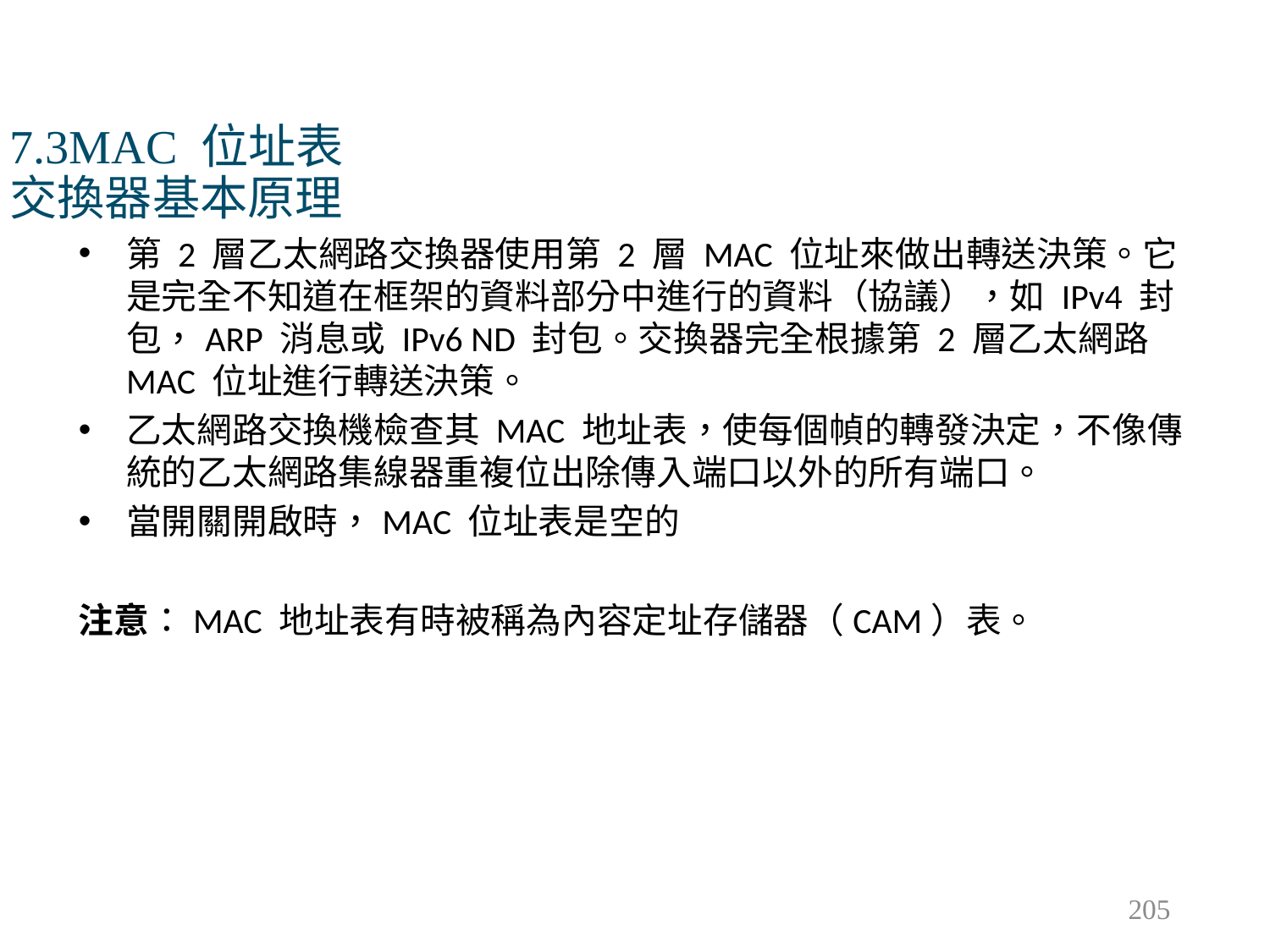

# 7.3MAC 位址表 交換器基本原理
第 2 層乙太網路交換器使用第 2 層 MAC 位址來做出轉送決策。它是完全不知道在框架的資料部分中進行的資料（協議），如 IPv4 封包，ARP 消息或 IPv6 ND 封包。交換器完全根據第 2 層乙太網路 MAC 位址進行轉送決策。
乙太網路交換機檢查其 MAC 地址表，使每個幀的轉發決定，不像傳統的乙太網路集線器重複位出除傳入端口以外的所有端口。
當開關開啟時，MAC 位址表是空的

注意：MAC 地址表有時被稱為內容定址存儲器（CAM）表。

205